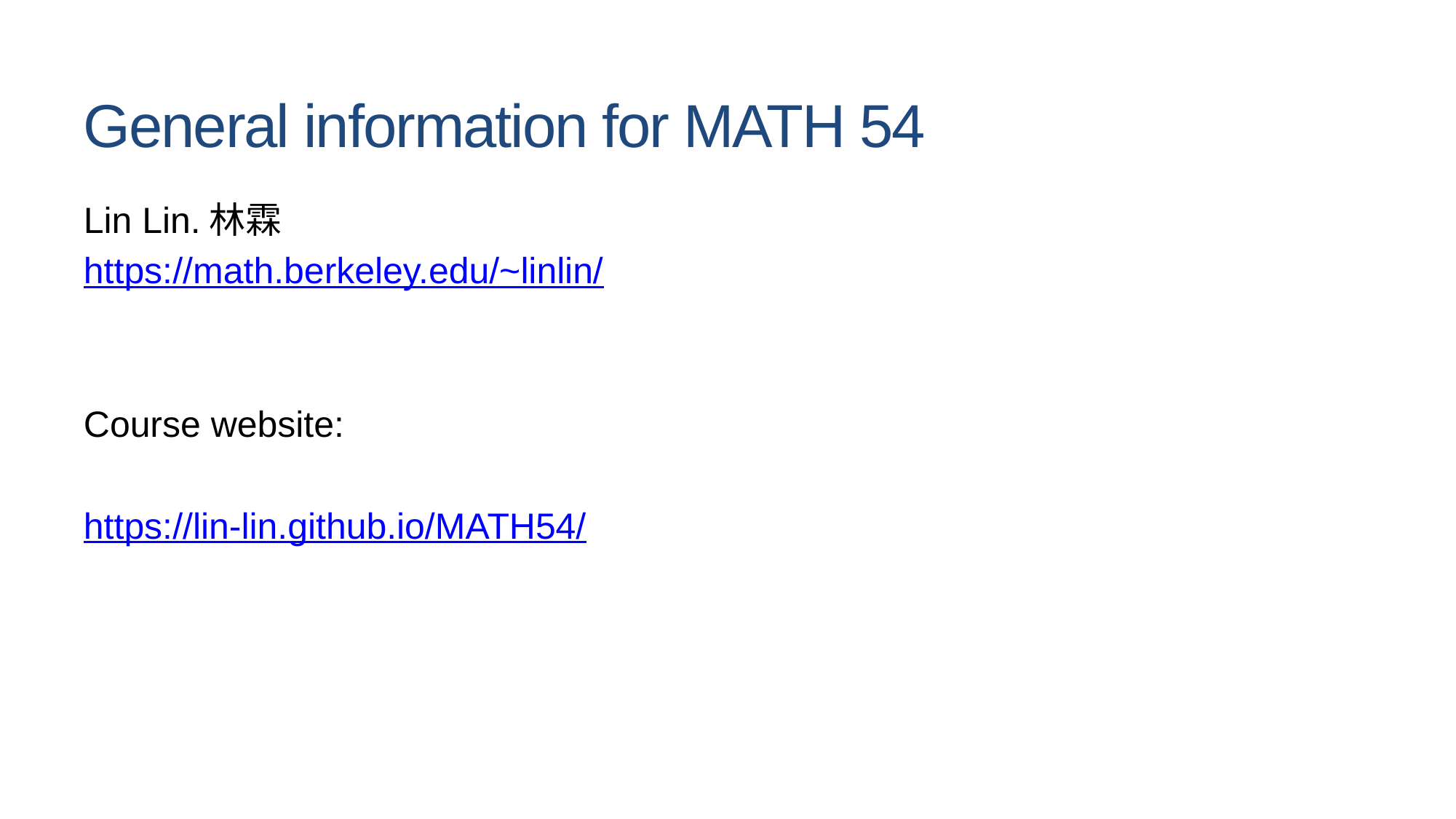

# General information for MATH 54
Lin Lin.林霖
https://math.berkeley.edu/~linlin/

Course website:

https://lin-lin.github.io/MATH54/